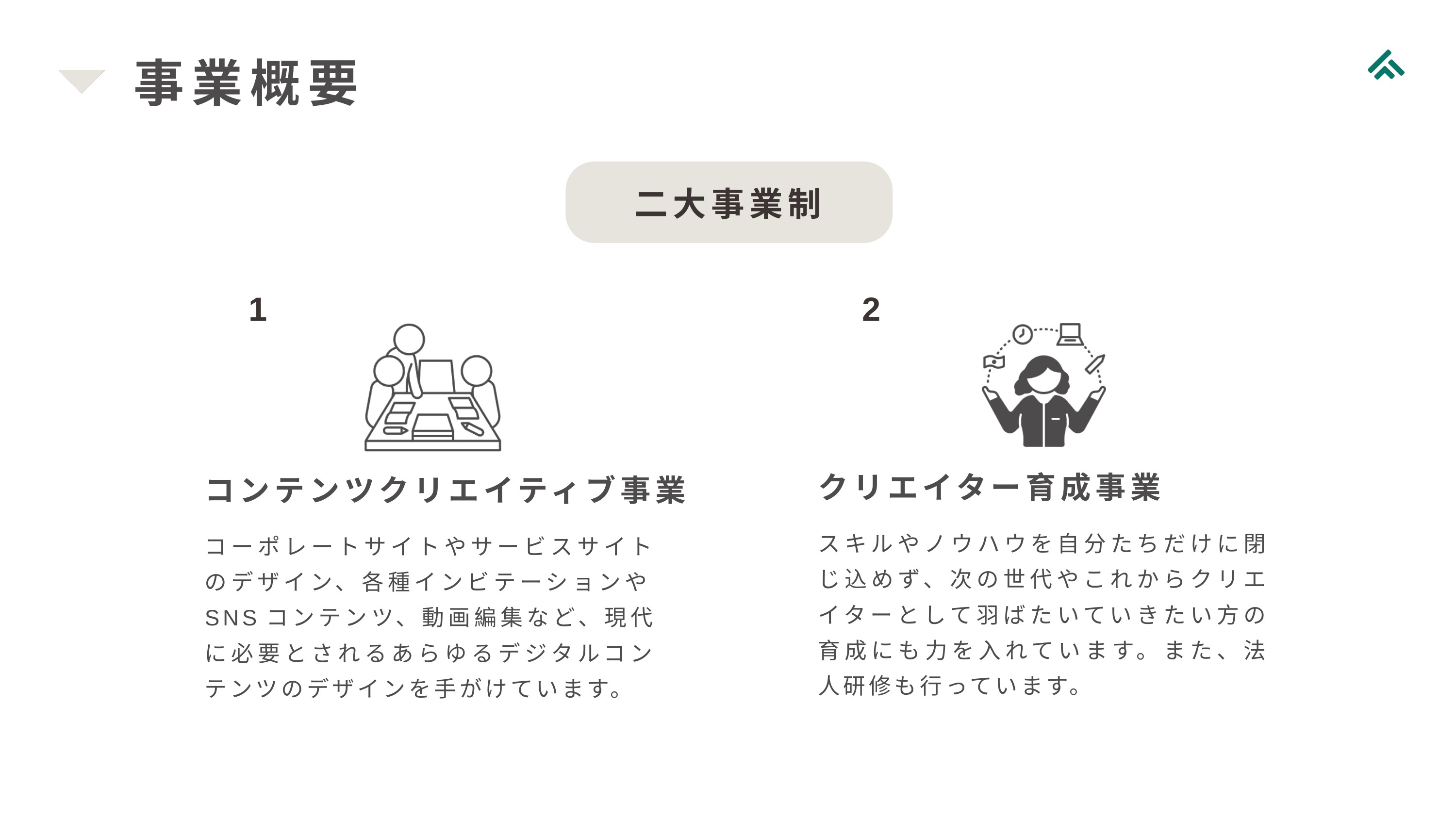

事業概要

二大事業制
1
2

クリエイター育成事業
コンテンツクリエイティブ事業
スキルやノウハウを自分たちだけに閉じ込めず、次の世代やこれからクリエイターとして羽ばたいていきたい方の育成にも力を入れています。また、法人研修も行っています。
コーポレートサイトやサービスサイトのデザイン、各種インビテーションやSNSコンテンツ、動画編集など、現代に必要とされるあらゆるデジタルコンテンツのデザインを手がけています。